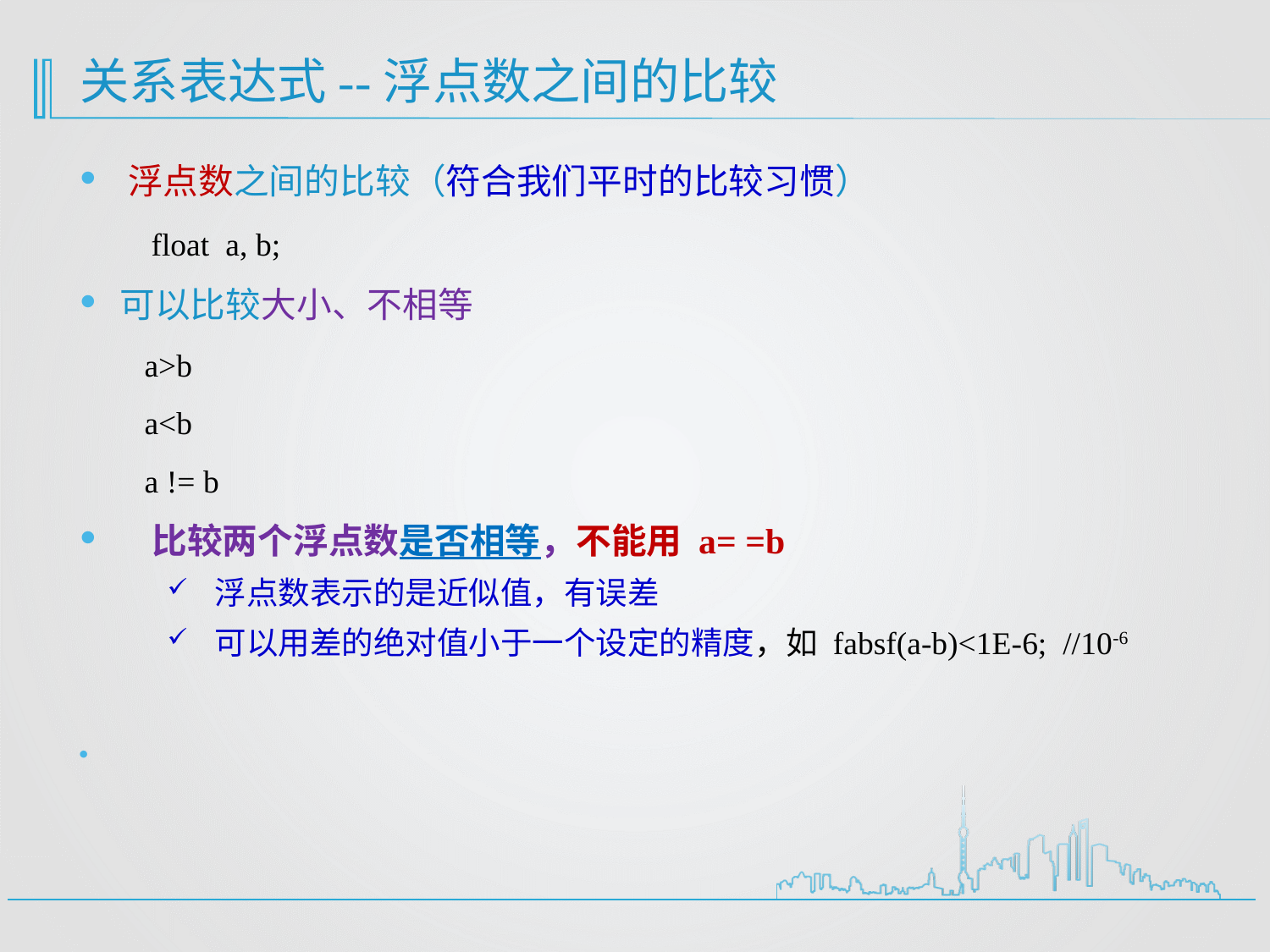

# 关系表达式--浮点数之间的比较
浮点数之间的比较（符合我们平时的比较习惯）
        float  a, b;
可以比较大小、不相等
        a>b
        a<b
        a != b
  比较两个浮点数是否相等，不能用 a= =b
浮点数表示的是近似值，有误差
可以用差的绝对值小于一个设定的精度，如 fabsf(a-b)<1E-6;  //10-6